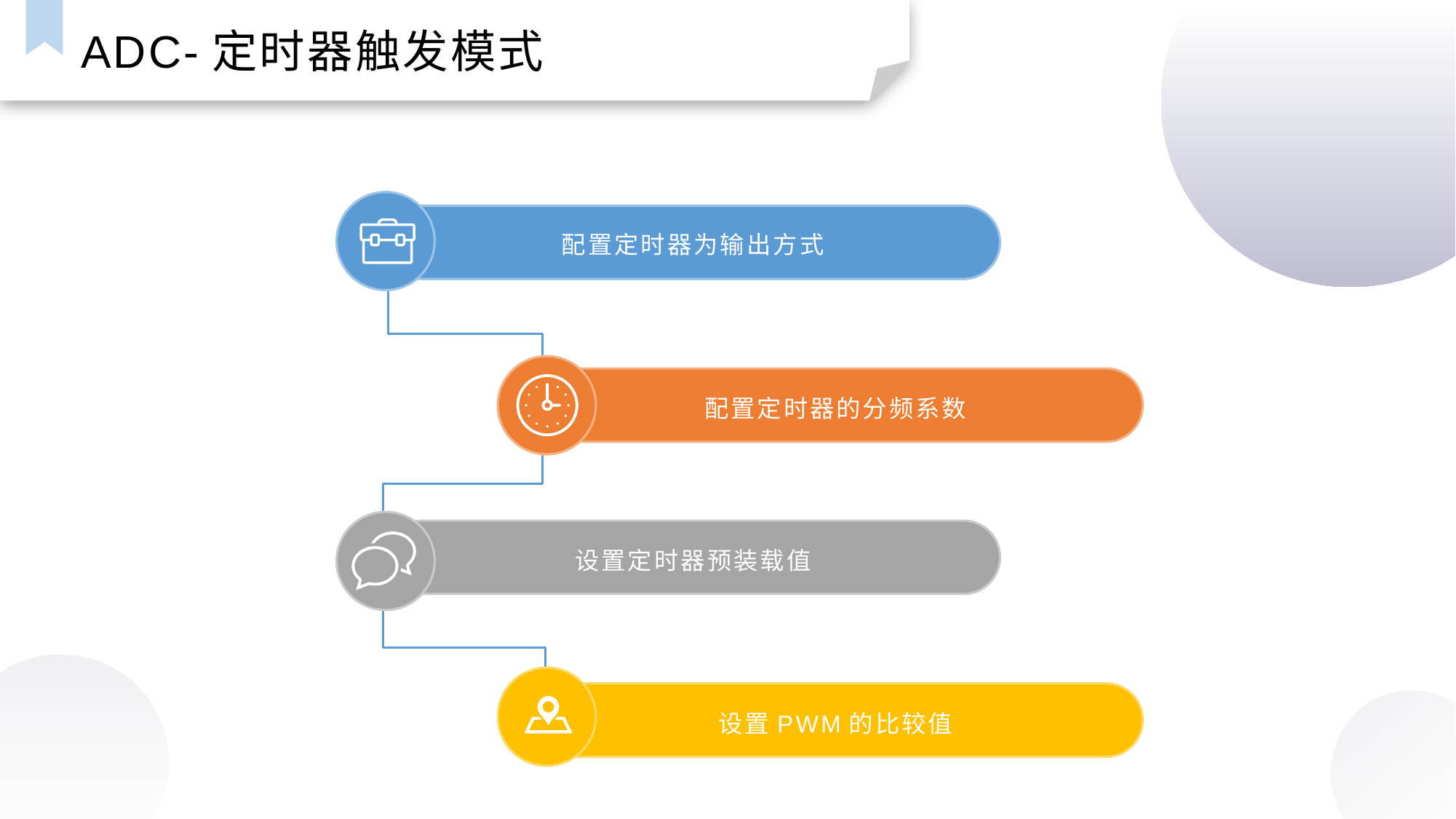

ADC-定时器触发模式

配置定时器为输出方式

配置定时器的分频系数

设置定时器预装载值

设置PWM的比较值